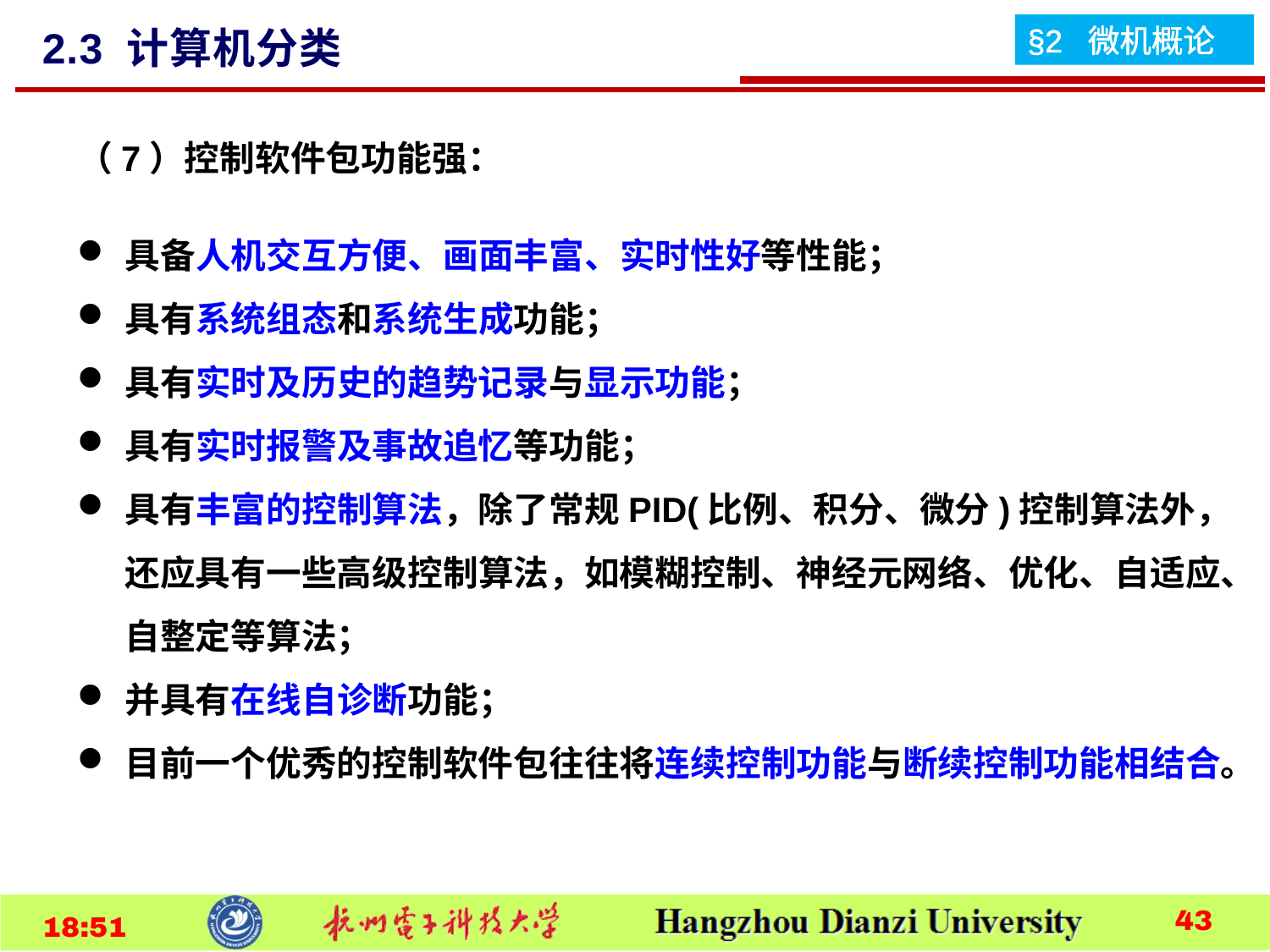

2.3 计算机分类
（7）控制软件包功能强：
具备人机交互方便、画面丰富、实时性好等性能；
具有系统组态和系统生成功能；
具有实时及历史的趋势记录与显示功能；
具有实时报警及事故追忆等功能；
具有丰富的控制算法，除了常规PID(比例、积分、微分)控制算法外，还应具有一些高级控制算法，如模糊控制、神经元网络、优化、自适应、自整定等算法；
并具有在线自诊断功能；
目前一个优秀的控制软件包往往将连续控制功能与断续控制功能相结合。